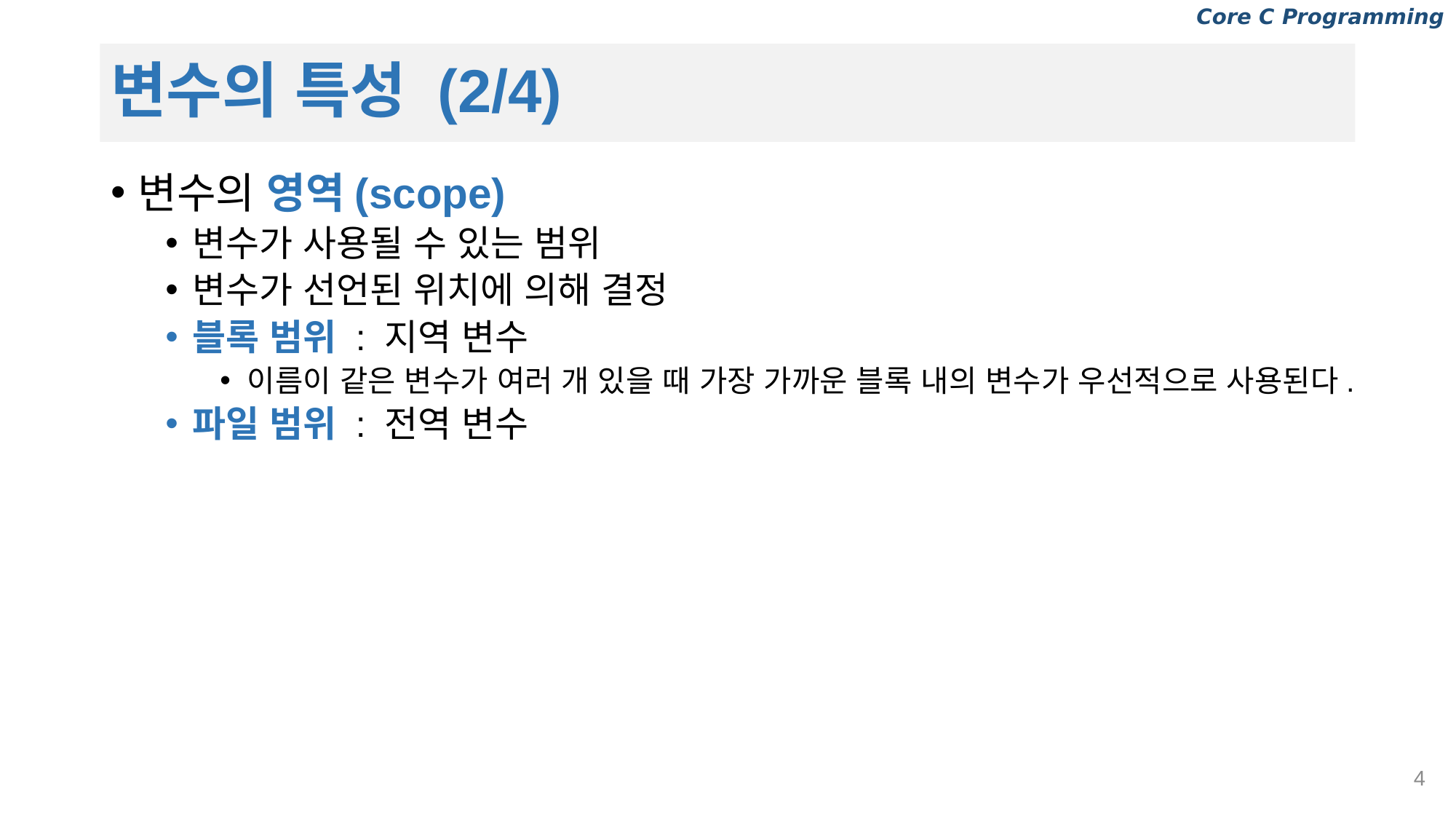

# 변수의 특성 (2/4)
변수의 영역(scope)
변수가 사용될 수 있는 범위
변수가 선언된 위치에 의해 결정
블록 범위 : 지역 변수
이름이 같은 변수가 여러 개 있을 때 가장 가까운 블록 내의 변수가 우선적으로 사용된다.
파일 범위 : 전역 변수
4